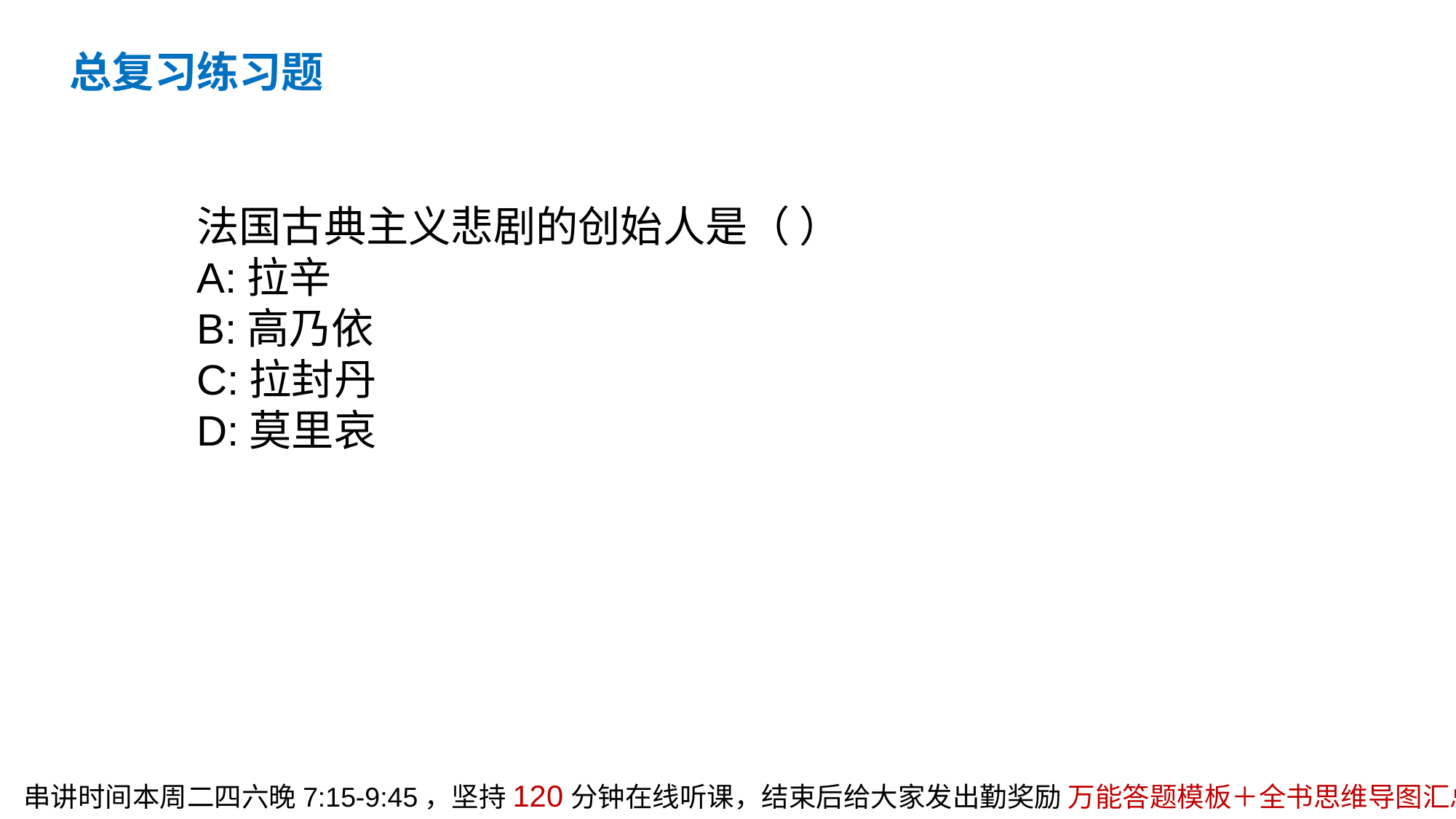

总复习练习题
法国古典主义悲剧的创始人是（ ）
A:拉辛
B:高乃依
C:拉封丹
D:莫里哀